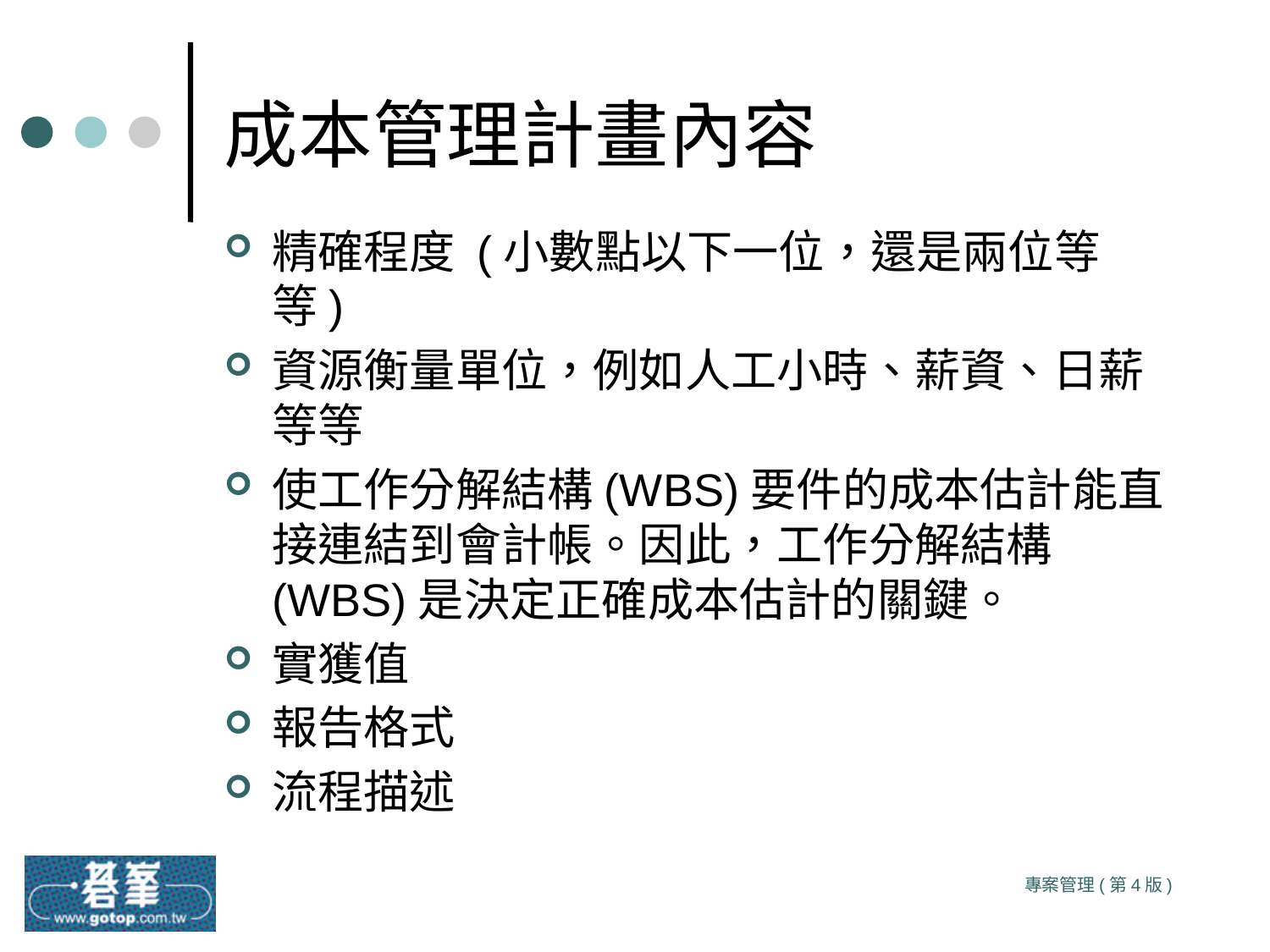

# 成本管理計畫內容
精確程度 (小數點以下一位，還是兩位等等)
資源衡量單位，例如人工小時、薪資、日薪等等
使工作分解結構(WBS)要件的成本估計能直接連結到會計帳。因此，工作分解結構(WBS)是決定正確成本估計的關鍵。
實獲值
報告格式
流程描述
專案管理(第4版)